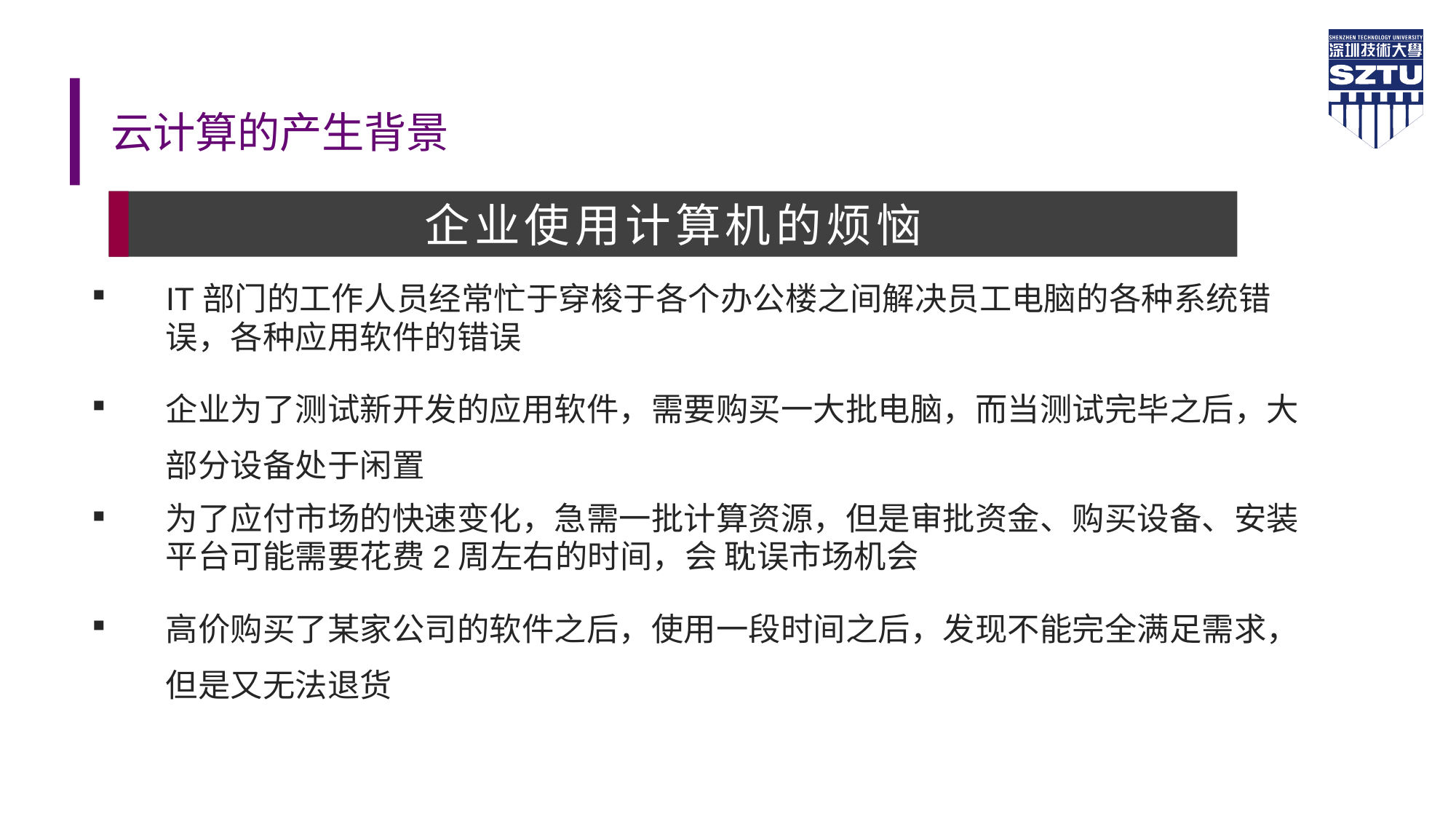

# 云计算的产生背景

企业使用计算机的烦恼
IT部门的工作人员经常忙于穿梭于各个办公楼之间解决员工电脑的各种系统错误，各种应用软件的错误
企业为了测试新开发的应用软件，需要购买一大批电脑，而当测试完毕之后，大部分设备处于闲置
为了应付市场的快速变化，急需一批计算资源，但是审批资金、购买设备、安装平台可能需要花费2周左右的时间，会 耽误市场机会
高价购买了某家公司的软件之后，使用一段时间之后，发现不能完全满足需求，但是又无法退货